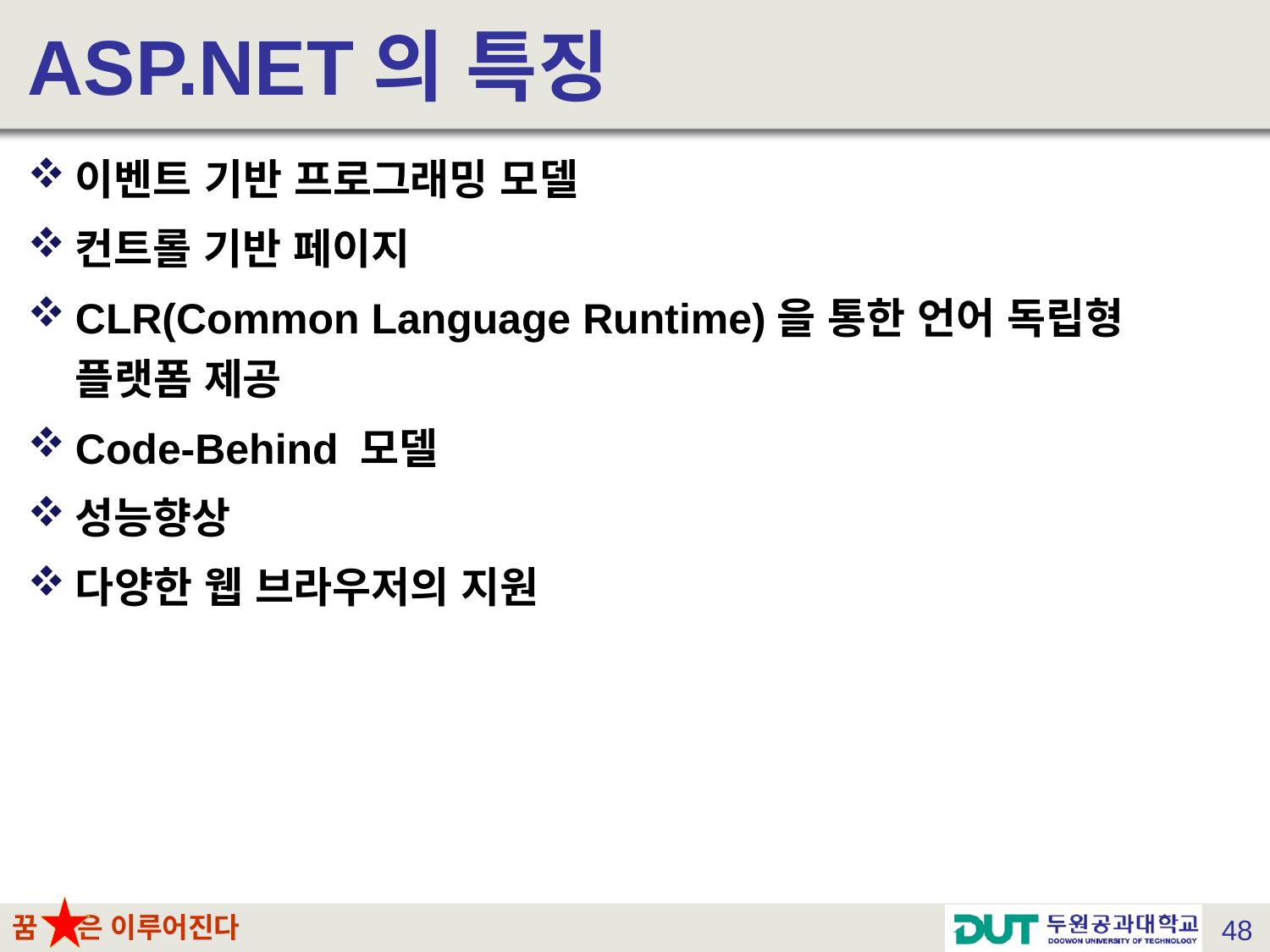

# ASP.NET의 특징
이벤트 기반 프로그래밍 모델
컨트롤 기반 페이지
CLR(Common Language Runtime)을 통한 언어 독립형 플랫폼 제공
Code-Behind 모델
성능향상
다양한 웹 브라우저의 지원